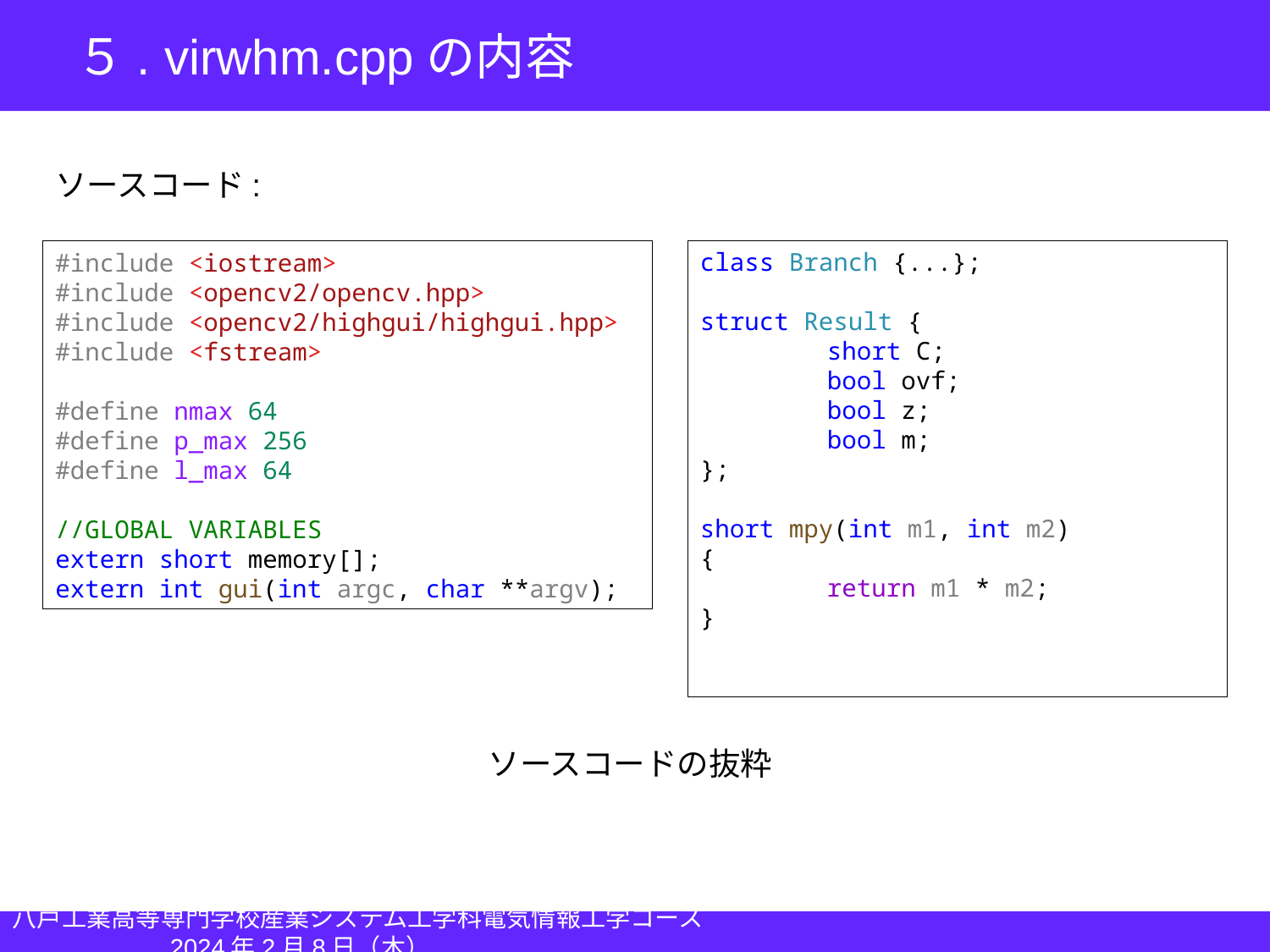

５. virwhm.cppの内容
ソースコード:
class Branch {...};

struct Result {
	short C;
	bool ovf;
	bool z;
	bool m;
};

short mpy(int m1, int m2)
{
	return m1 * m2;
}

#include <iostream>
#include <opencv2/opencv.hpp>
#include <opencv2/highgui/highgui.hpp>
#include <fstream>
#define nmax 64
#define p_max 256
#define l_max 64
//GLOBAL VARIABLES
extern short memory[];
extern int gui(int argc, char **argv);
ソースコードの抜粋
八戸工業高等専門学校産業システム工学科電気情報工学コース					　2024年2月8日（木）